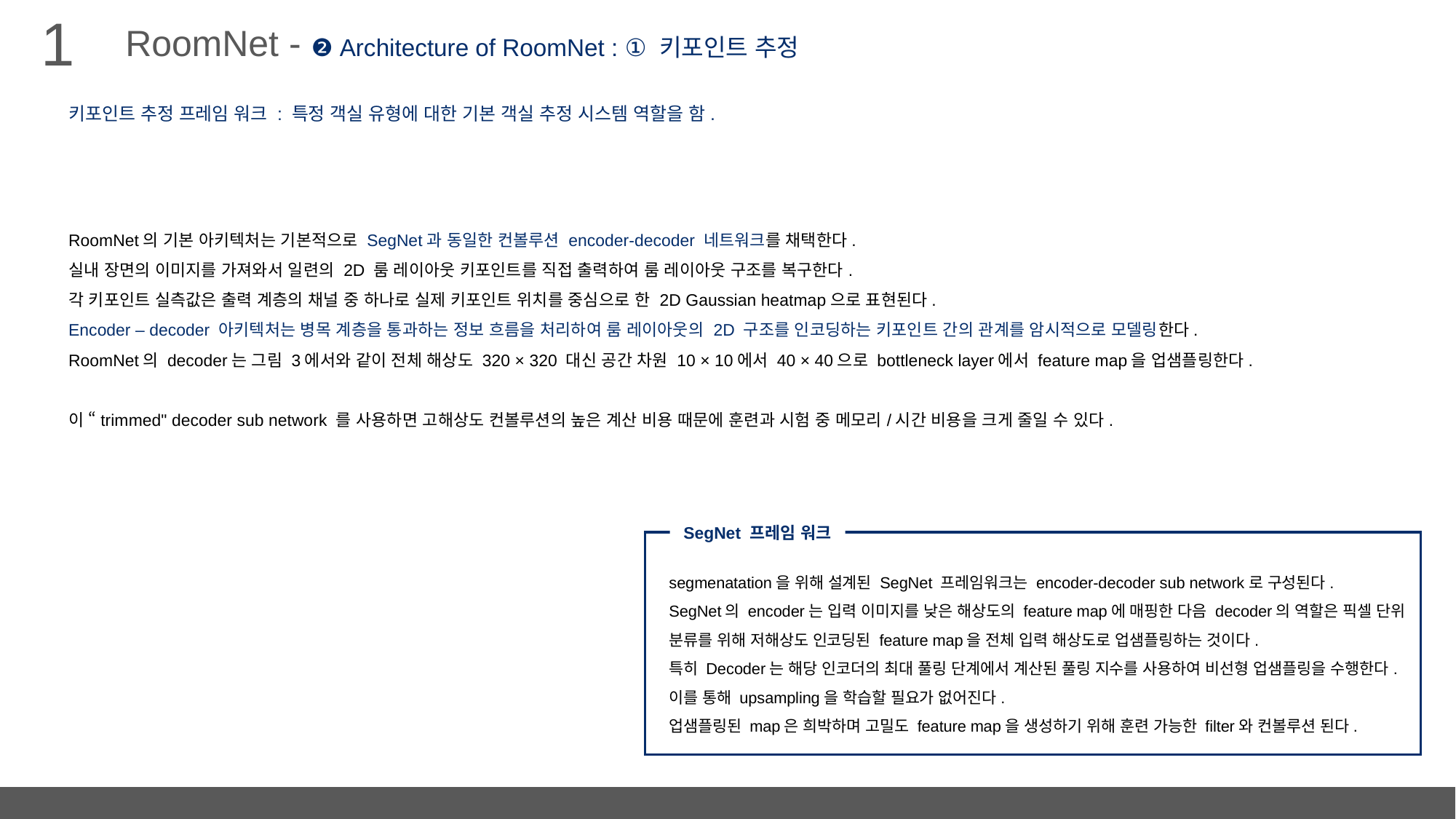

1
RoomNet - ❷ Architecture of RoomNet : ① 키포인트 추정
키포인트 추정 프레임 워크 : 특정 객실 유형에 대한 기본 객실 추정 시스템 역할을 함.
RoomNet의 기본 아키텍처는 기본적으로 SegNet과 동일한 컨볼루션 encoder-decoder 네트워크를 채택한다.
실내 장면의 이미지를 가져와서 일련의 2D 룸 레이아웃 키포인트를 직접 출력하여 룸 레이아웃 구조를 복구한다.
각 키포인트 실측값은 출력 계층의 채널 중 하나로 실제 키포인트 위치를 중심으로 한 2D Gaussian heatmap으로 표현된다.
Encoder – decoder 아키텍처는 병목 계층을 통과하는 정보 흐름을 처리하여 룸 레이아웃의 2D 구조를 인코딩하는 키포인트 간의 관계를 암시적으로 모델링한다.
RoomNet의 decoder는 그림 3에서와 같이 전체 해상도 320 × 320 대신 공간 차원 10 × 10에서 40 × 40으로 bottleneck layer에서 feature map을 업샘플링한다.

이 “trimmed" decoder sub network 를 사용하면 고해상도 컨볼루션의 높은 계산 비용 때문에 훈련과 시험 중 메모리/시간 비용을 크게 줄일 수 있다.
SegNet 프레임 워크

segmenatation을 위해 설계된 SegNet 프레임워크는 encoder-decoder sub network로 구성된다.
SegNet의 encoder는 입력 이미지를 낮은 해상도의 feature map에 매핑한 다음 decoder의 역할은 픽셀 단위 분류를 위해 저해상도 인코딩된 feature map을 전체 입력 해상도로 업샘플링하는 것이다.
특히 Decoder는 해당 인코더의 최대 풀링 단계에서 계산된 풀링 지수를 사용하여 비선형 업샘플링을 수행한다. 이를 통해 upsampling을 학습할 필요가 없어진다.
업샘플링된 map은 희박하며 고밀도 feature map을 생성하기 위해 훈련 가능한 filter와 컨볼루션 된다.